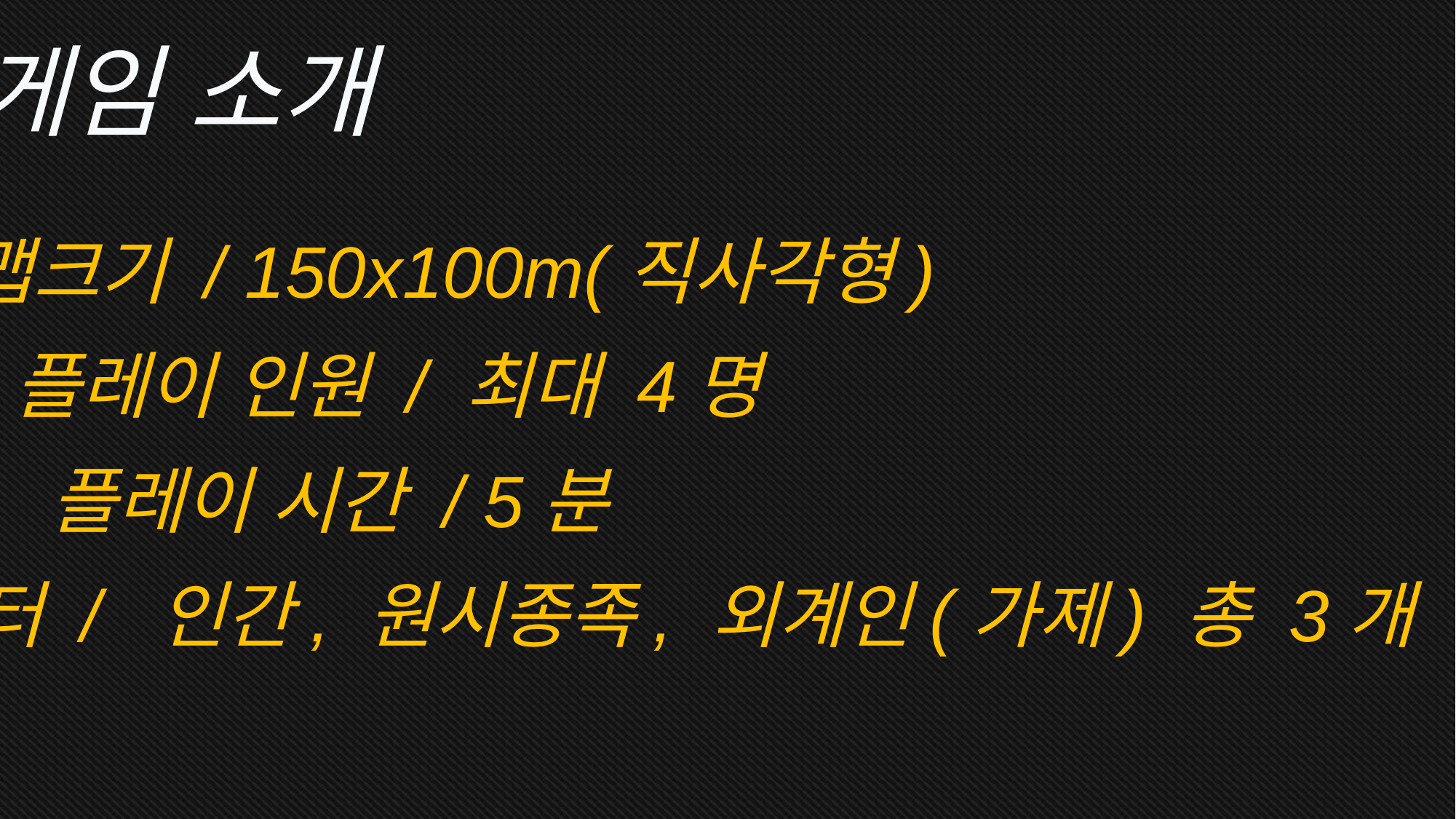

게임 소개
맵크기 / 150x100m(직사각형)
플레이 인원 / 최대 4명
플레이 시간 / 5분
캐릭터 /  인간, 원시종족, 외계인(가제) 총 3개